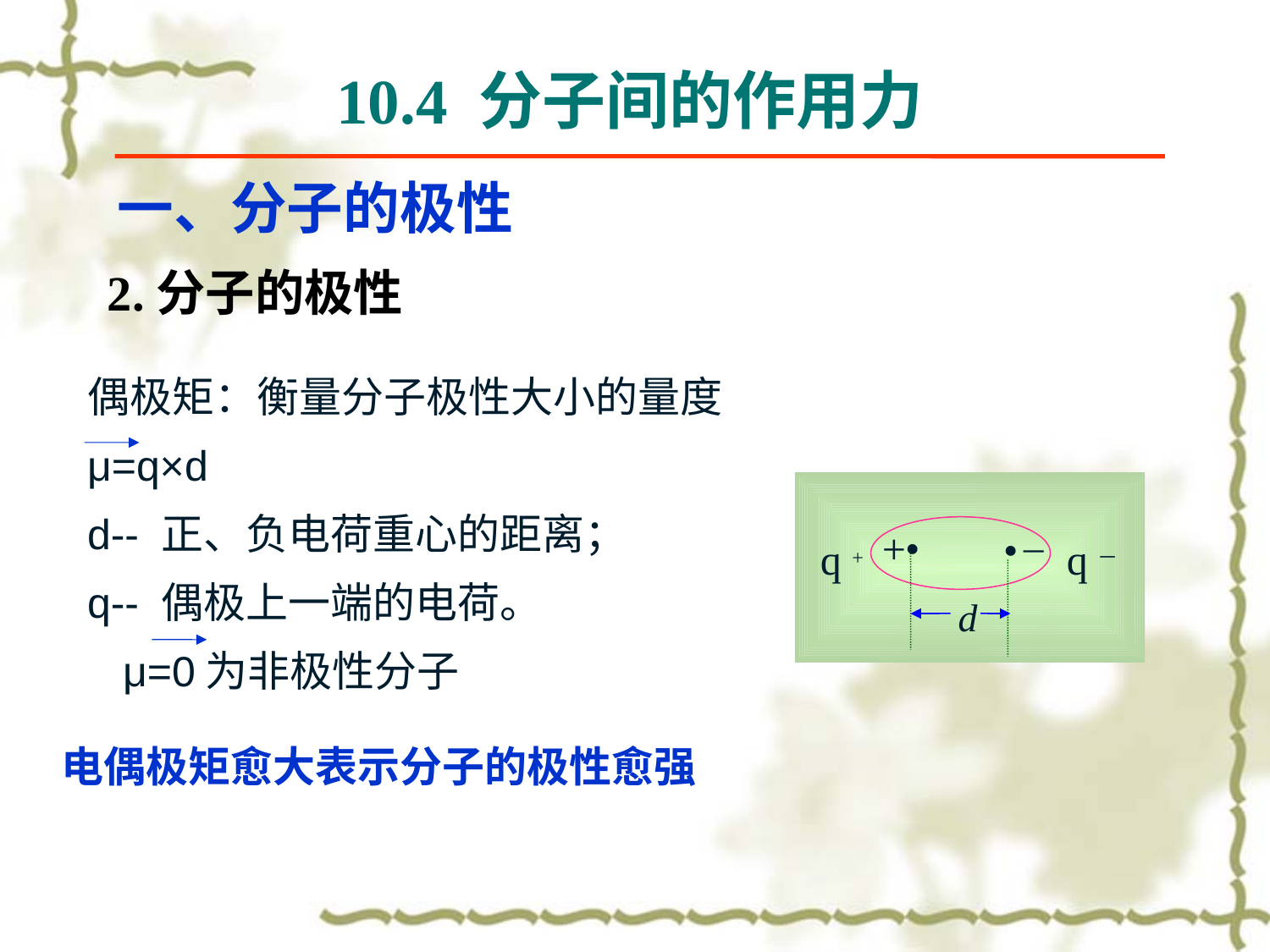

# 10.4 分子间的作用力

一、分子的极性
2.分子的极性
偶极矩：衡量分子极性大小的量度
μ=q×d
d-- 正、负电荷重心的距离；
q-- 偶极上一端的电荷。
   μ=0为非极性分子

·
·

+
q +
q－

－

d

电偶极矩愈大表示分子的极性愈强
83